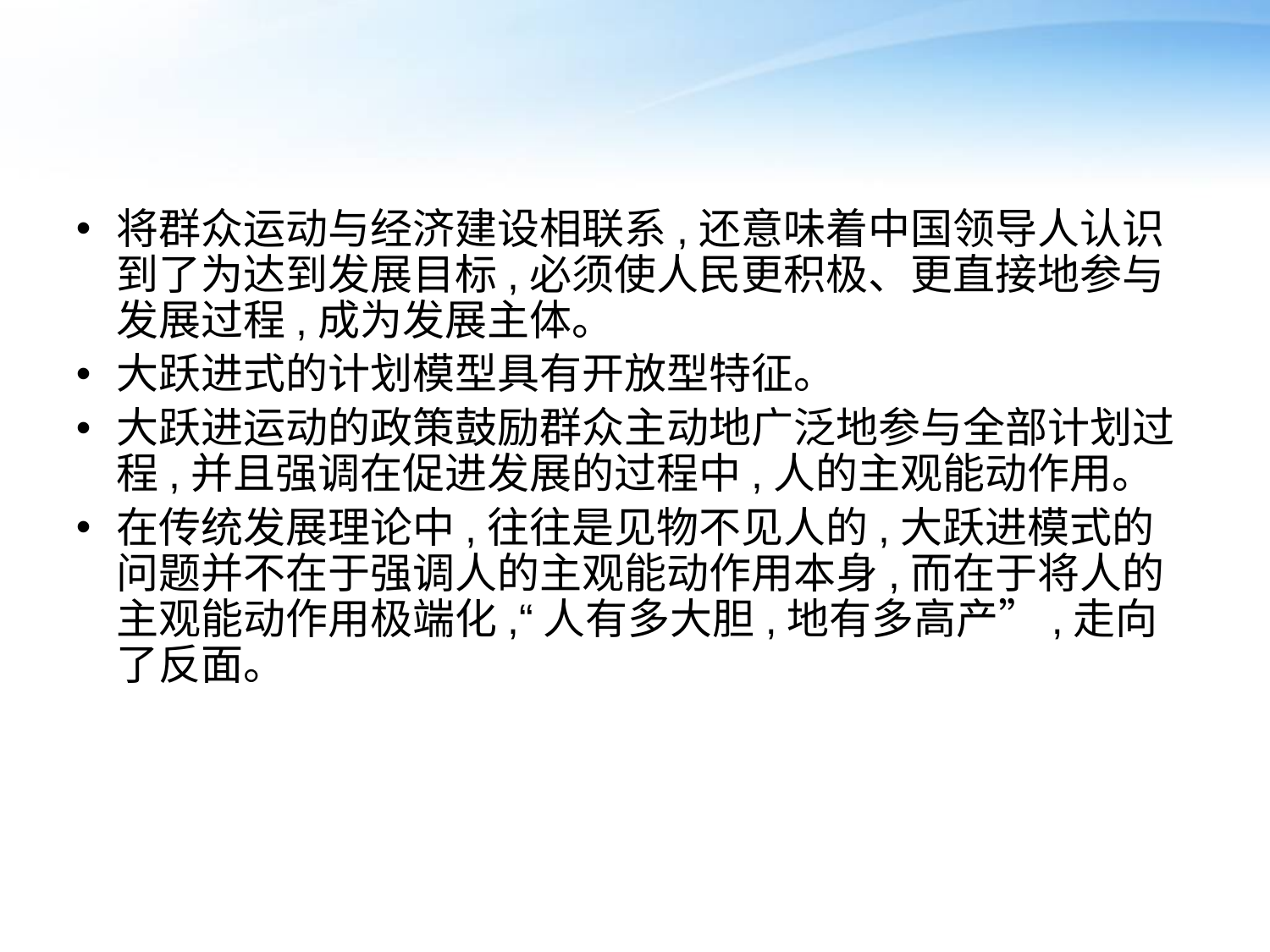

#
将群众运动与经济建设相联系,还意味着中国领导人认识到了为达到发展目标,必须使人民更积极、更直接地参与发展过程,成为发展主体。
大跃进式的计划模型具有开放型特征。
大跃进运动的政策鼓励群众主动地广泛地参与全部计划过程,并且强调在促进发展的过程中,人的主观能动作用。
在传统发展理论中,往往是见物不见人的,大跃进模式的问题并不在于强调人的主观能动作用本身,而在于将人的主观能动作用极端化,“人有多大胆,地有多高产”,走向了反面。